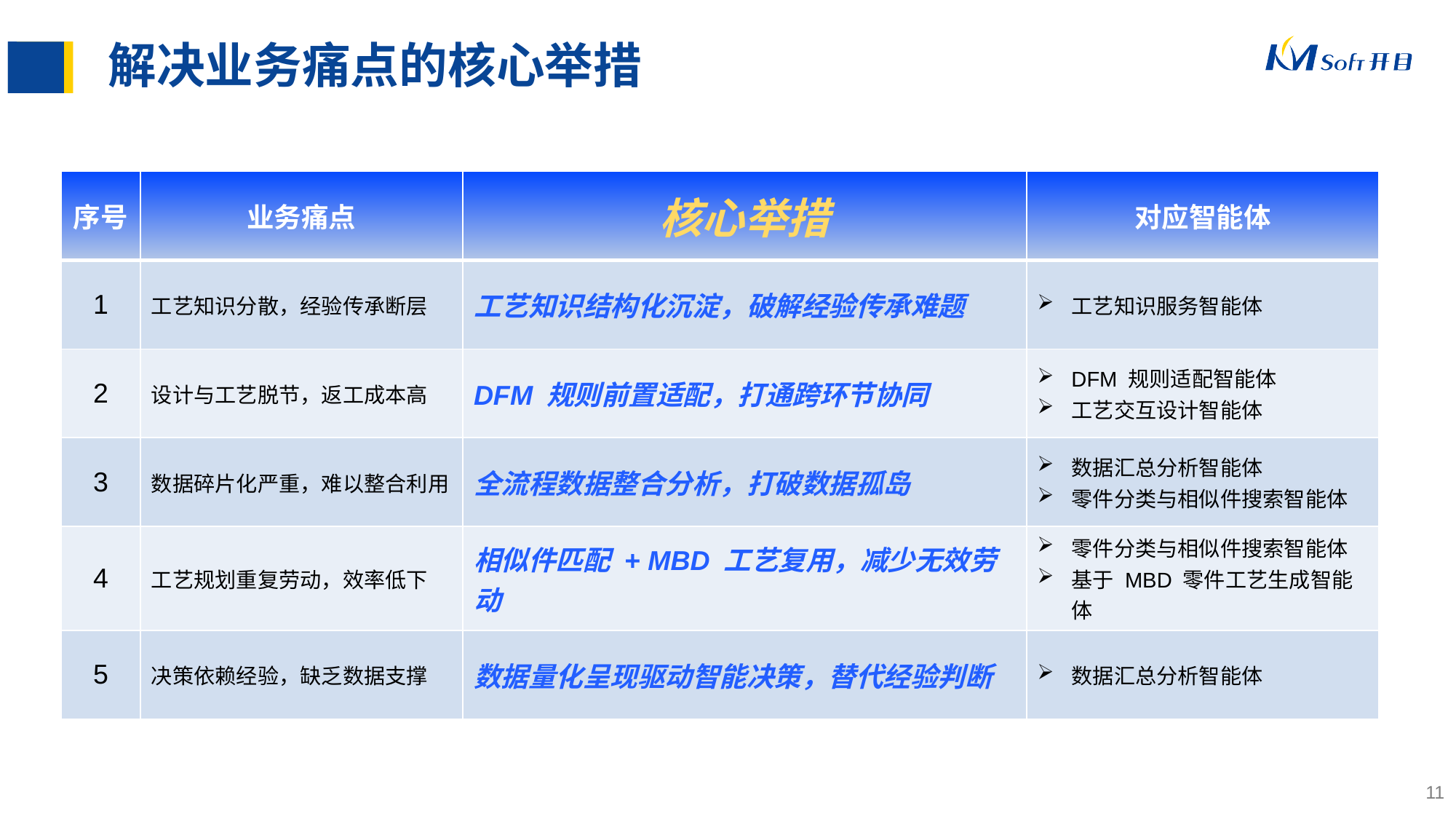

# 解决业务痛点的核心举措
| 序号 | 业务痛点 | 核心举措 | 对应智能体 |
| --- | --- | --- | --- |
| 1 | 工艺知识分散，经验传承断层 | 工艺知识结构化沉淀，破解经验传承难题 | 工艺知识服务智能体 |
| 2 | 设计与工艺脱节，返工成本高 | DFM 规则前置适配，打通跨环节协同 | DFM 规则适配智能体 工艺交互设计智能体 |
| 3 | 数据碎片化严重，难以整合利用 | 全流程数据整合分析，打破数据孤岛 | 数据汇总分析智能体 零件分类与相似件搜索智能体 |
| 4 | 工艺规划重复劳动，效率低下 | 相似件匹配 + MBD 工艺复用，减少无效劳动 | 零件分类与相似件搜索智能体 基于 MBD 零件工艺生成智能体 |
| 5 | 决策依赖经验，缺乏数据支撑 | 数据量化呈现驱动智能决策，替代经验判断 | 数据汇总分析智能体 |